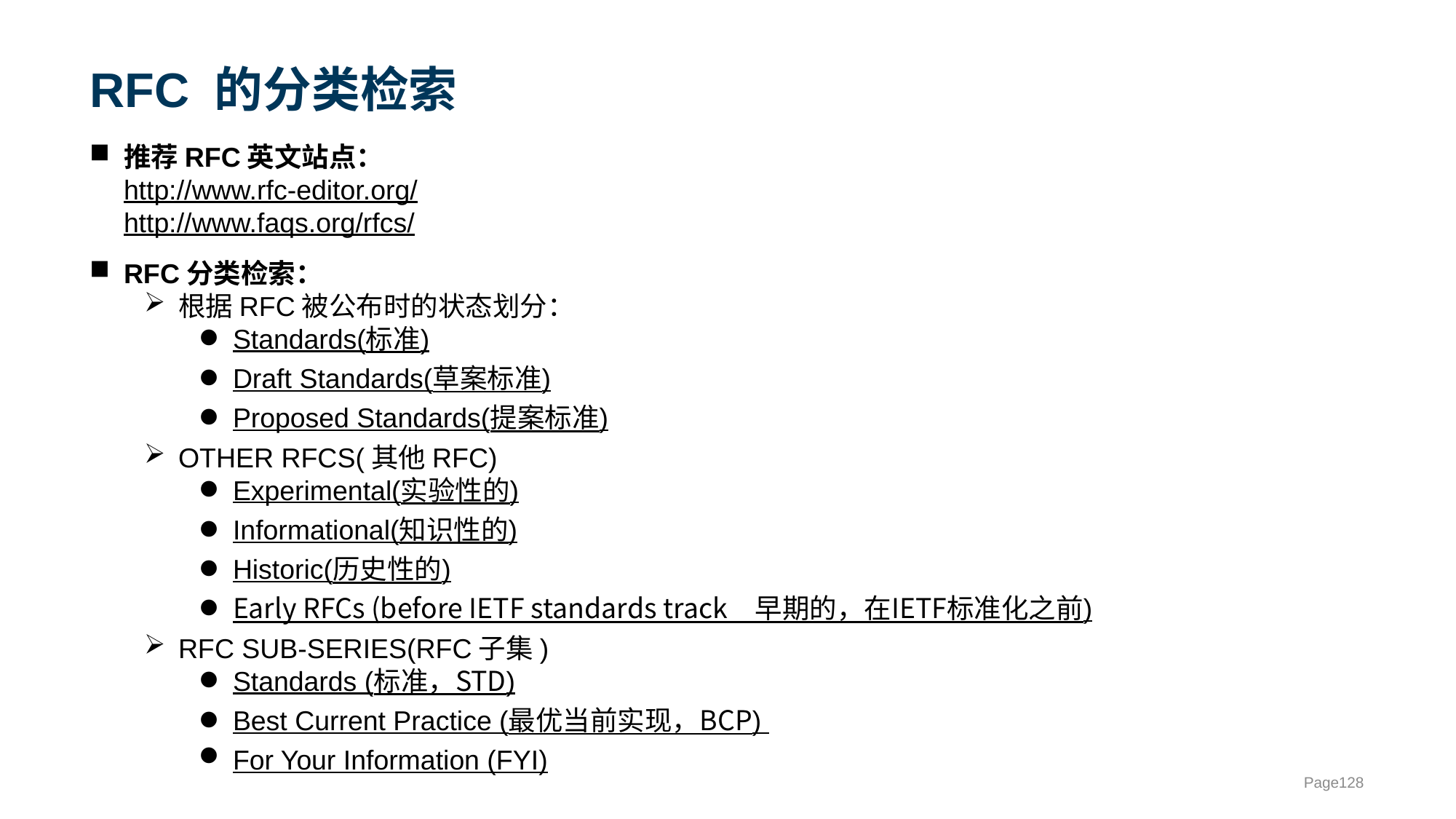

# RFC 的分类检索
推荐RFC英文站点：
http://www.rfc-editor.org/
http://www.faqs.org/rfcs/
RFC分类检索：
根据RFC被公布时的状态划分：
Standards(标准)
Draft Standards(草案标准)
Proposed Standards(提案标准)
OTHER RFCS(其他RFC)
Experimental(实验性的)
Informational(知识性的)
Historic(历史性的)
Early RFCs (before IETF standards track　早期的，在IETF标准化之前)
RFC SUB-SERIES(RFC子集)
Standards (标准，STD)
Best Current Practice (最优当前实现，BCP)
For Your Information (FYI)
Page128